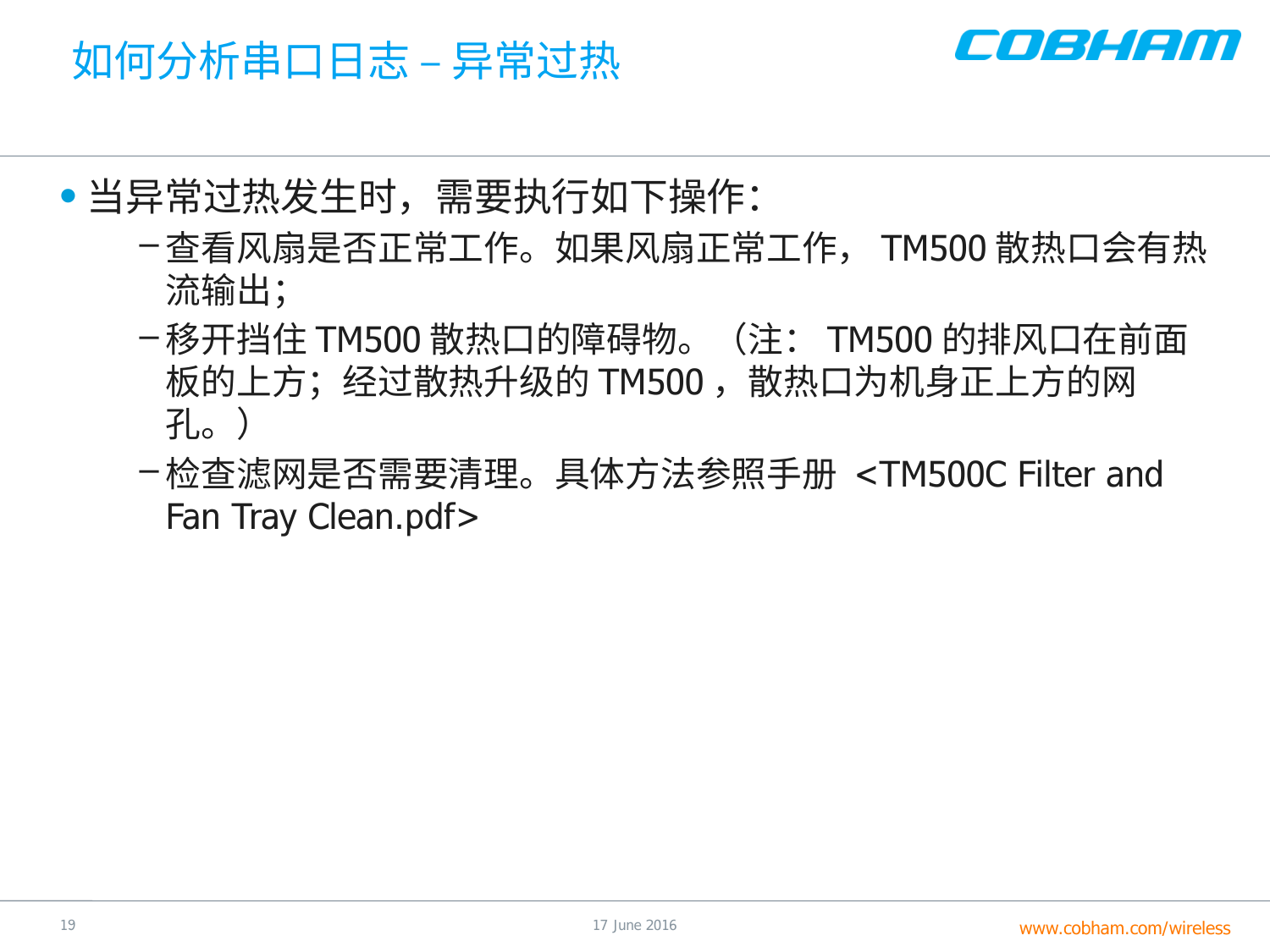

# 如何分析串口日志 – 异常过热

当异常过热发生时，需要执行如下操作：
查看风扇是否正常工作。如果风扇正常工作，TM500散热口会有热流输出；
移开挡住TM500散热口的障碍物。（注：TM500的排风口在前面板的上方；经过散热升级的TM500，散热口为机身正上方的网孔。）
检查滤网是否需要清理。具体方法参照手册 <TM500C Filter and Fan Tray Clean.pdf>
19
17 June 2016